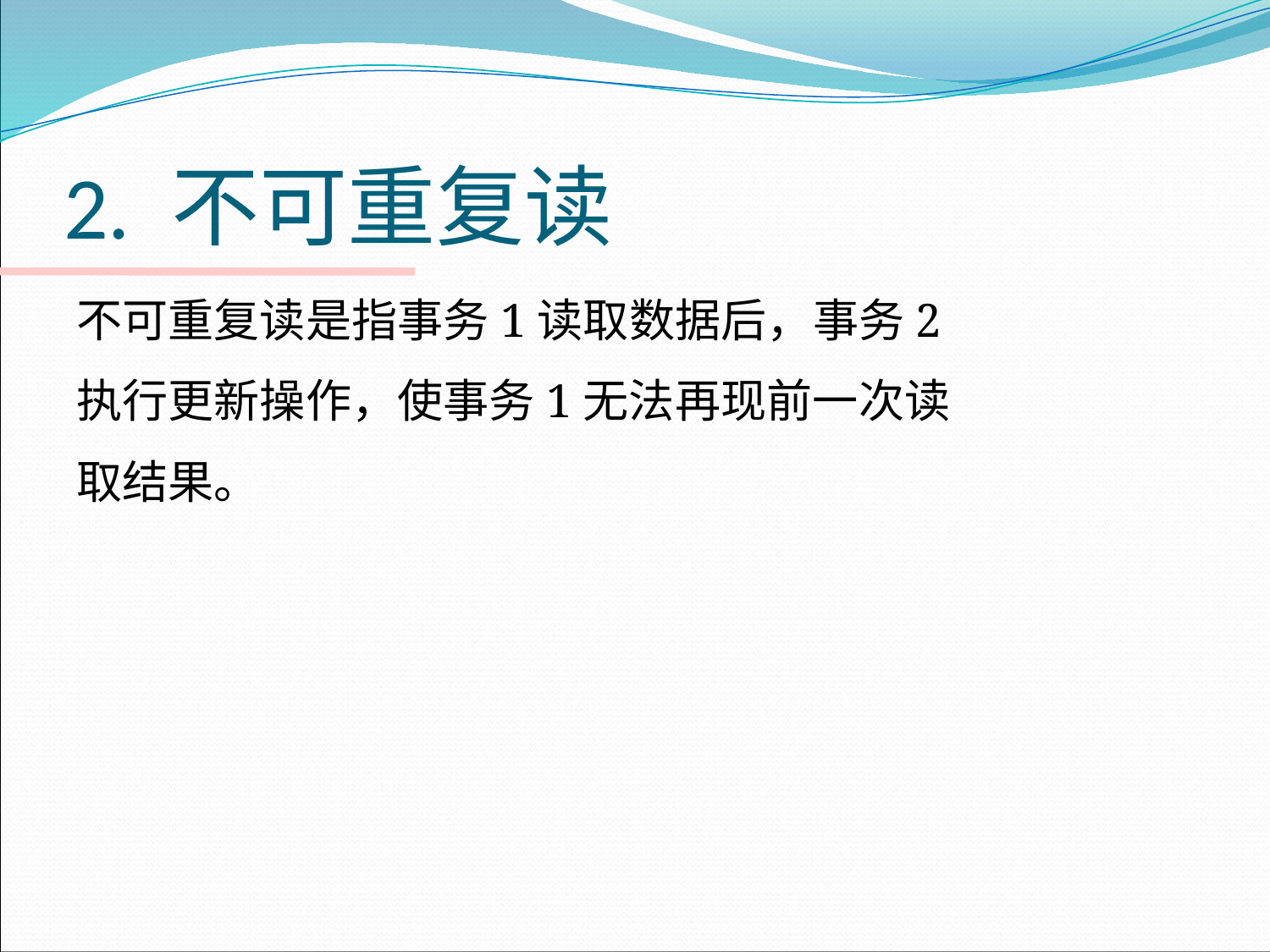

# 2. 不可重复读
不可重复读是指事务1读取数据后，事务2
执行更新操作，使事务1无法再现前一次读
取结果。
991